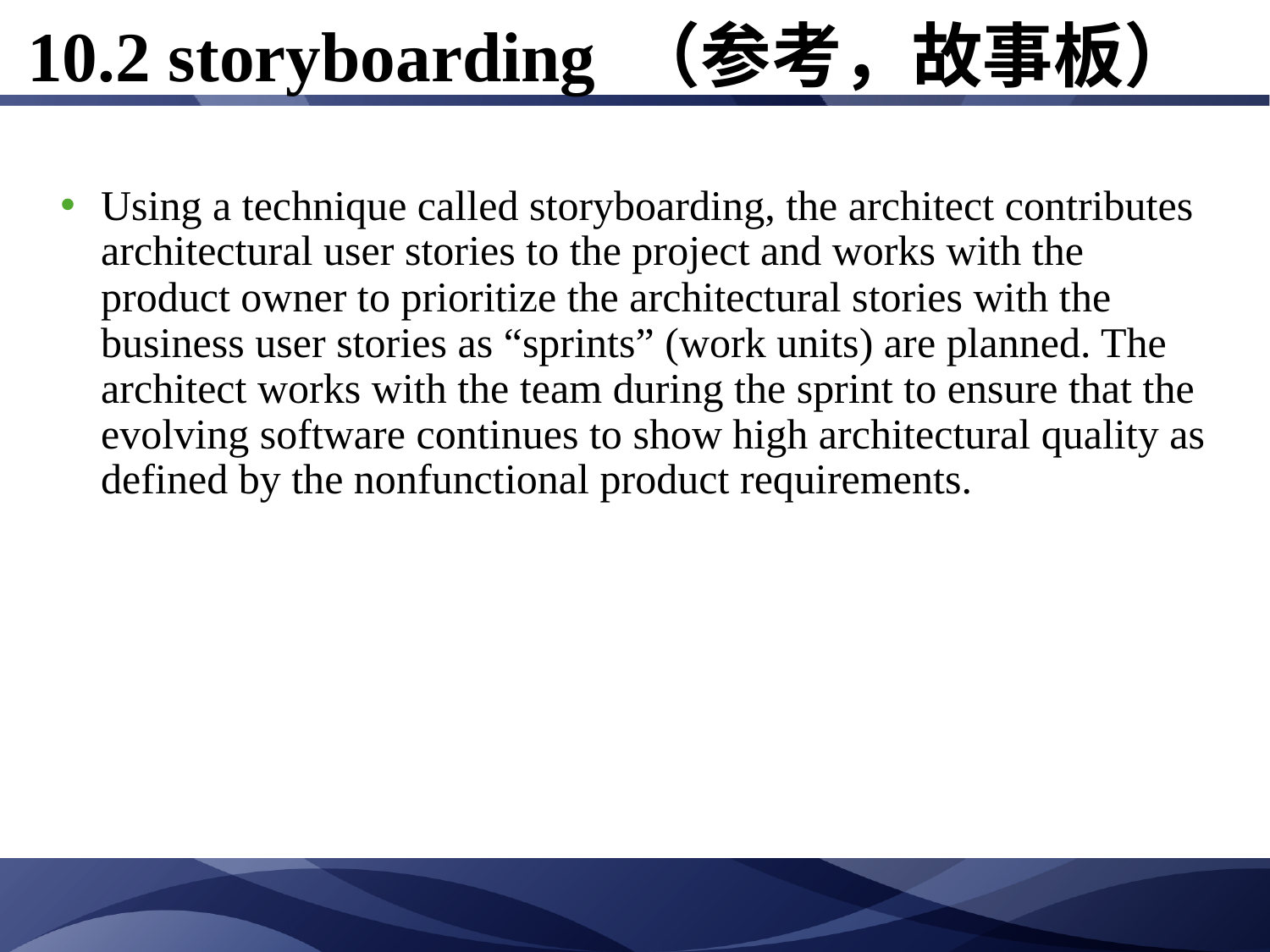

# 10.2 storyboarding （参考，故事板）
Using a technique called storyboarding, the architect contributes architectural user stories to the project and works with the product owner to prioritize the architectural stories with the business user stories as “sprints” (work units) are planned. The architect works with the team during the sprint to ensure that the evolving software continues to show high architectural quality as defined by the nonfunctional product requirements.
109